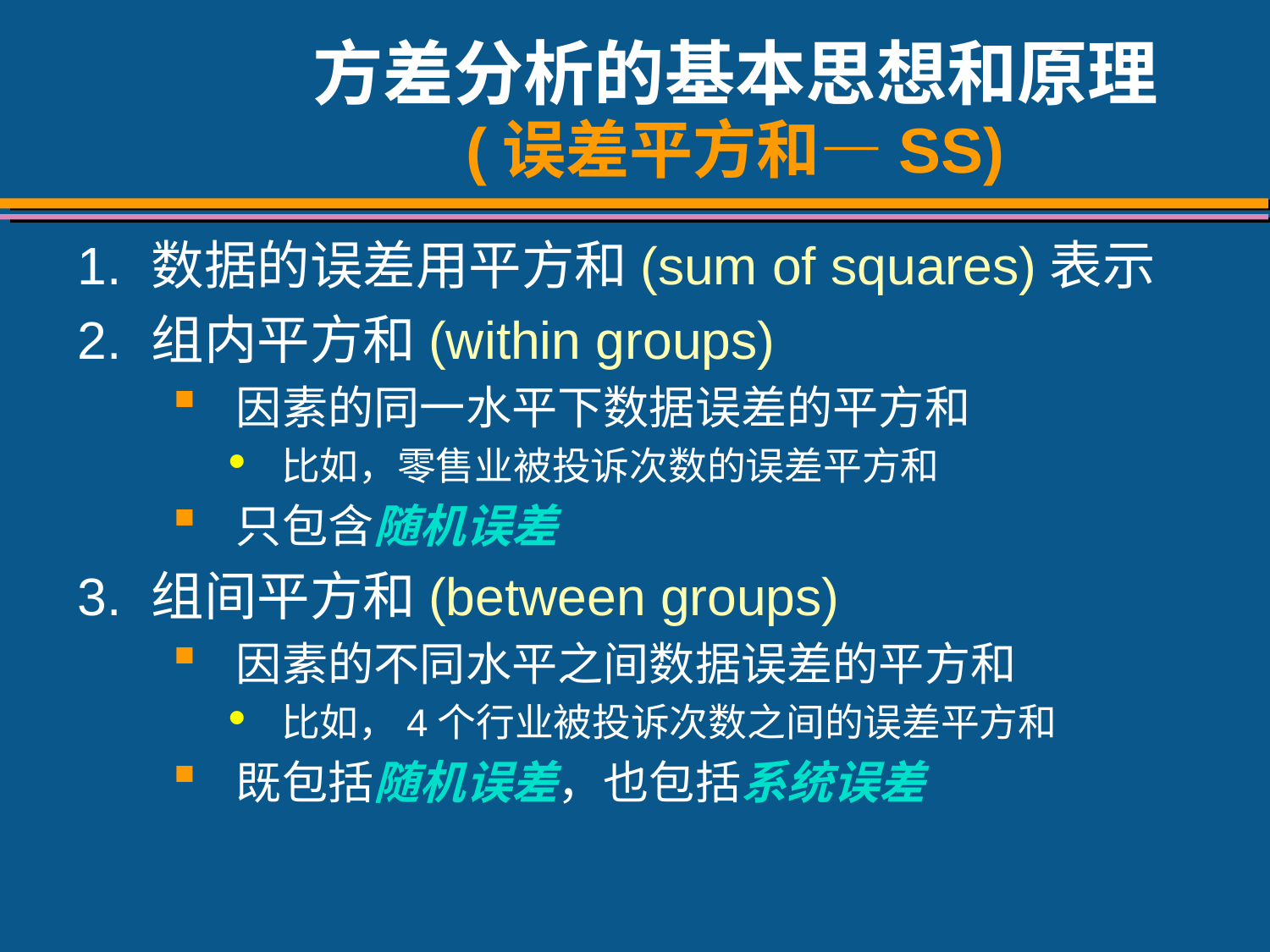

# 方差分析的基本思想和原理 (误差平方和—SS)
数据的误差用平方和(sum of squares)表示
组内平方和(within groups)
因素的同一水平下数据误差的平方和
比如，零售业被投诉次数的误差平方和
只包含随机误差
组间平方和(between groups)
因素的不同水平之间数据误差的平方和
比如，4个行业被投诉次数之间的误差平方和
既包括随机误差，也包括系统误差